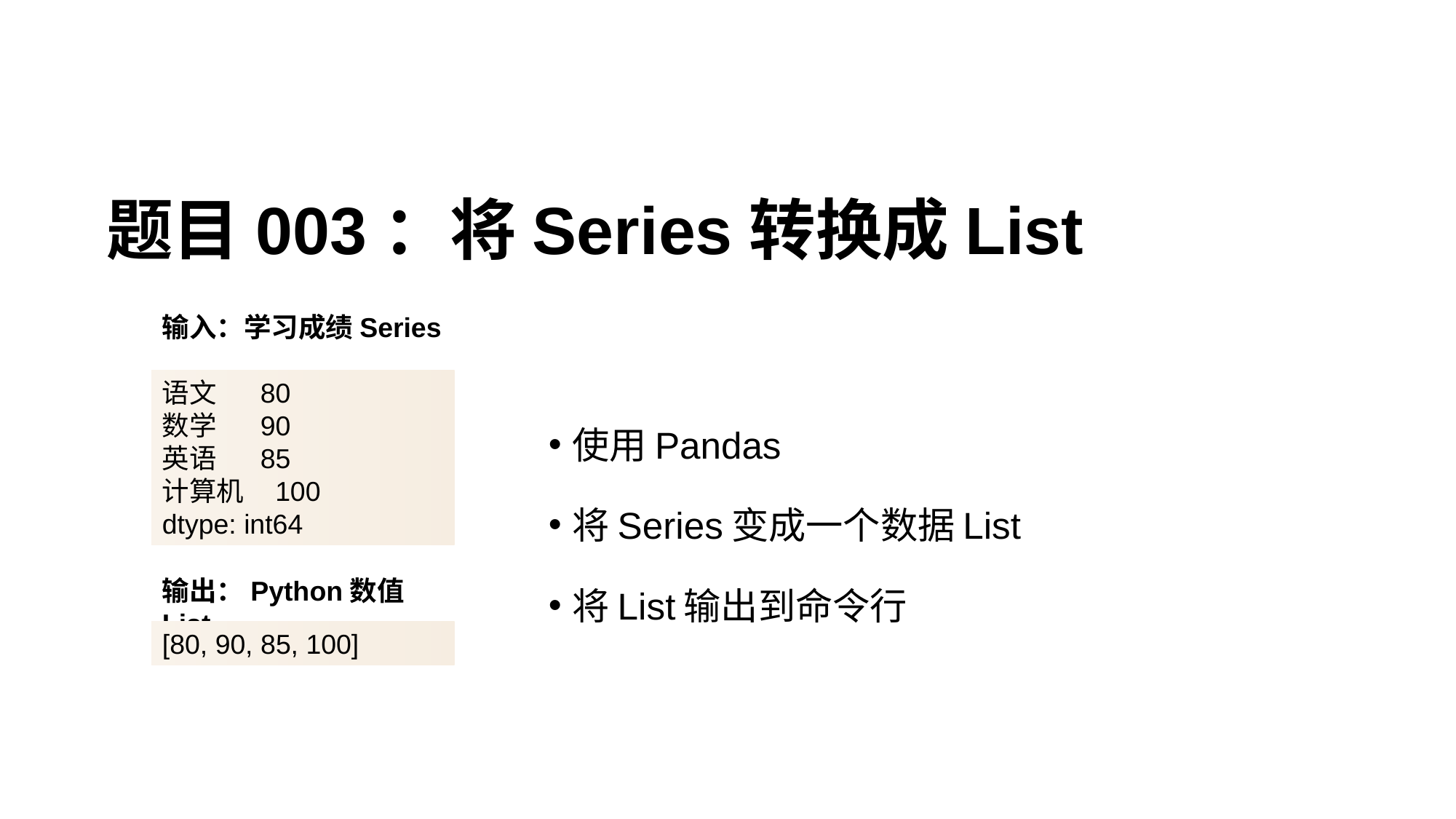

# 题目003：将Series转换成List
输入：学习成绩Series
语文      80
数学      90
英语      85
计算机    100
dtype: int64
使用Pandas
将Series变成一个数据List
将List输出到命令行
输出：Python数值List
[80, 90, 85, 100]